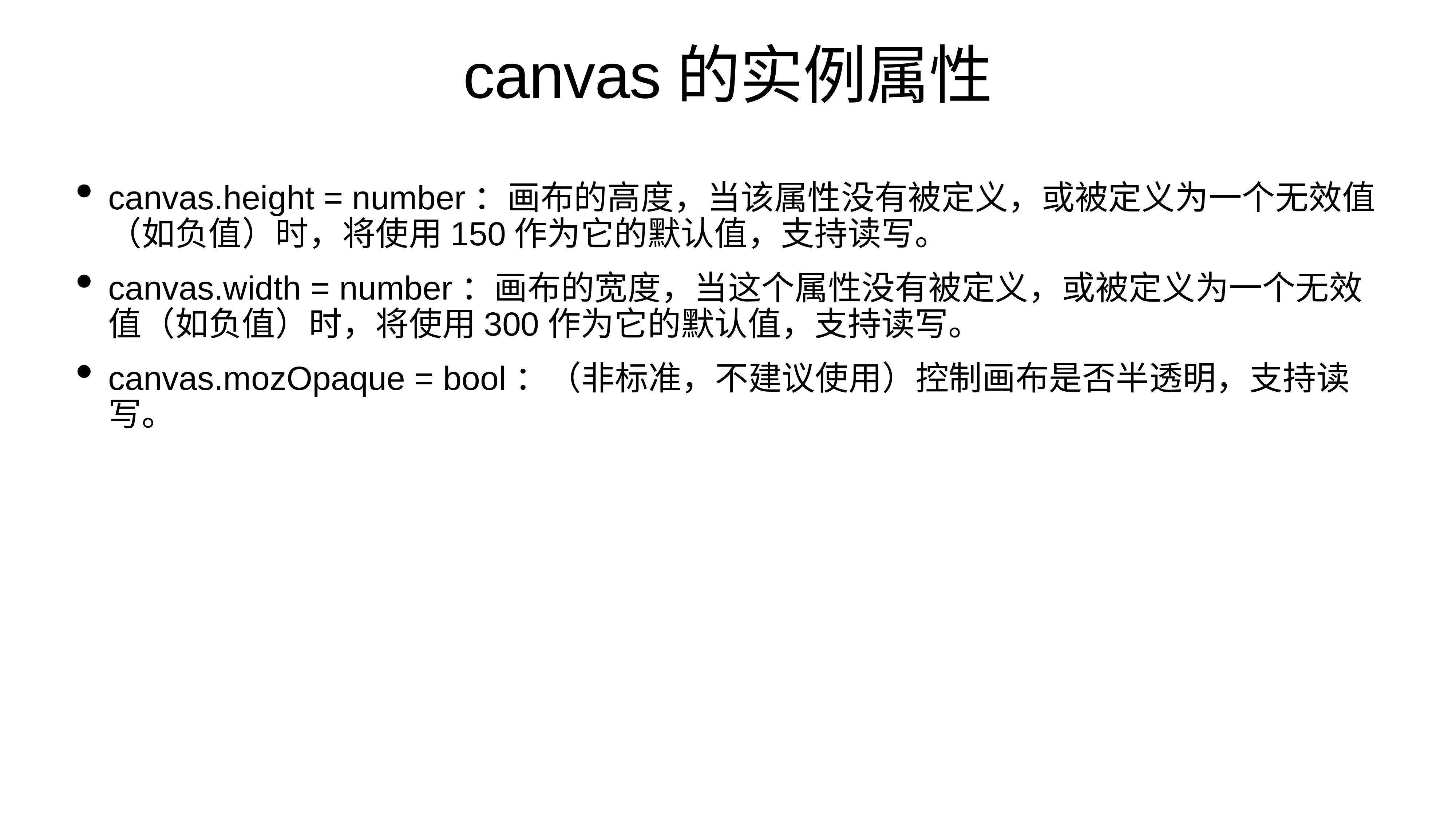

# canvas的实例属性
canvas.height = number：画布的高度，当该属性没有被定义，或被定义为一个无效值（如负值）时，将使用150作为它的默认值，支持读写。
canvas.width = number：画布的宽度，当这个属性没有被定义，或被定义为一个无效值（如负值）时，将使用300作为它的默认值，支持读写。
canvas.mozOpaque = bool：（非标准，不建议使用）控制画布是否半透明，支持读写。
10